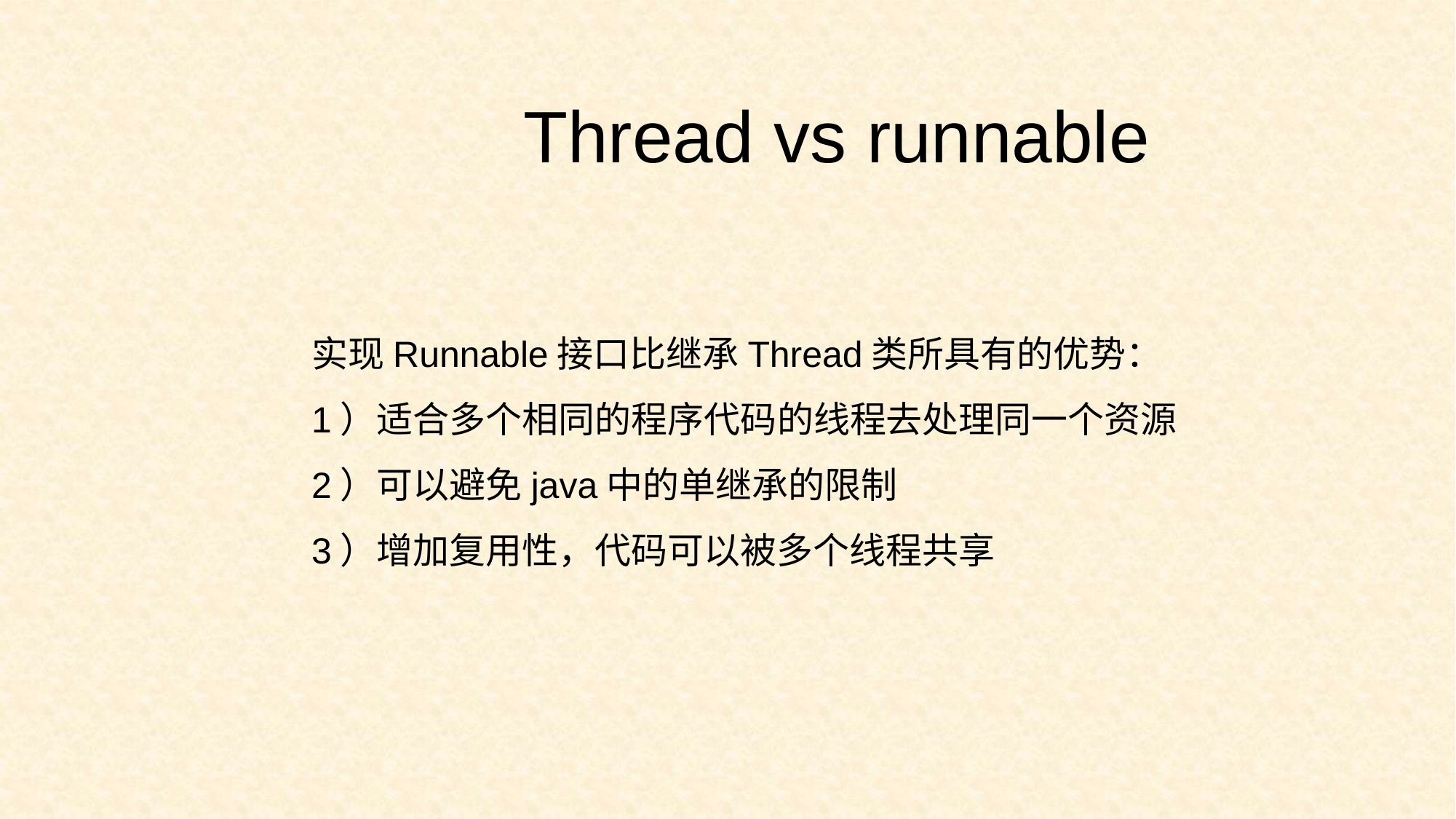

Thread vs runnable
实现Runnable接口比继承Thread类所具有的优势：
1）适合多个相同的程序代码的线程去处理同一个资源
2）可以避免java中的单继承的限制
3）增加复用性，代码可以被多个线程共享